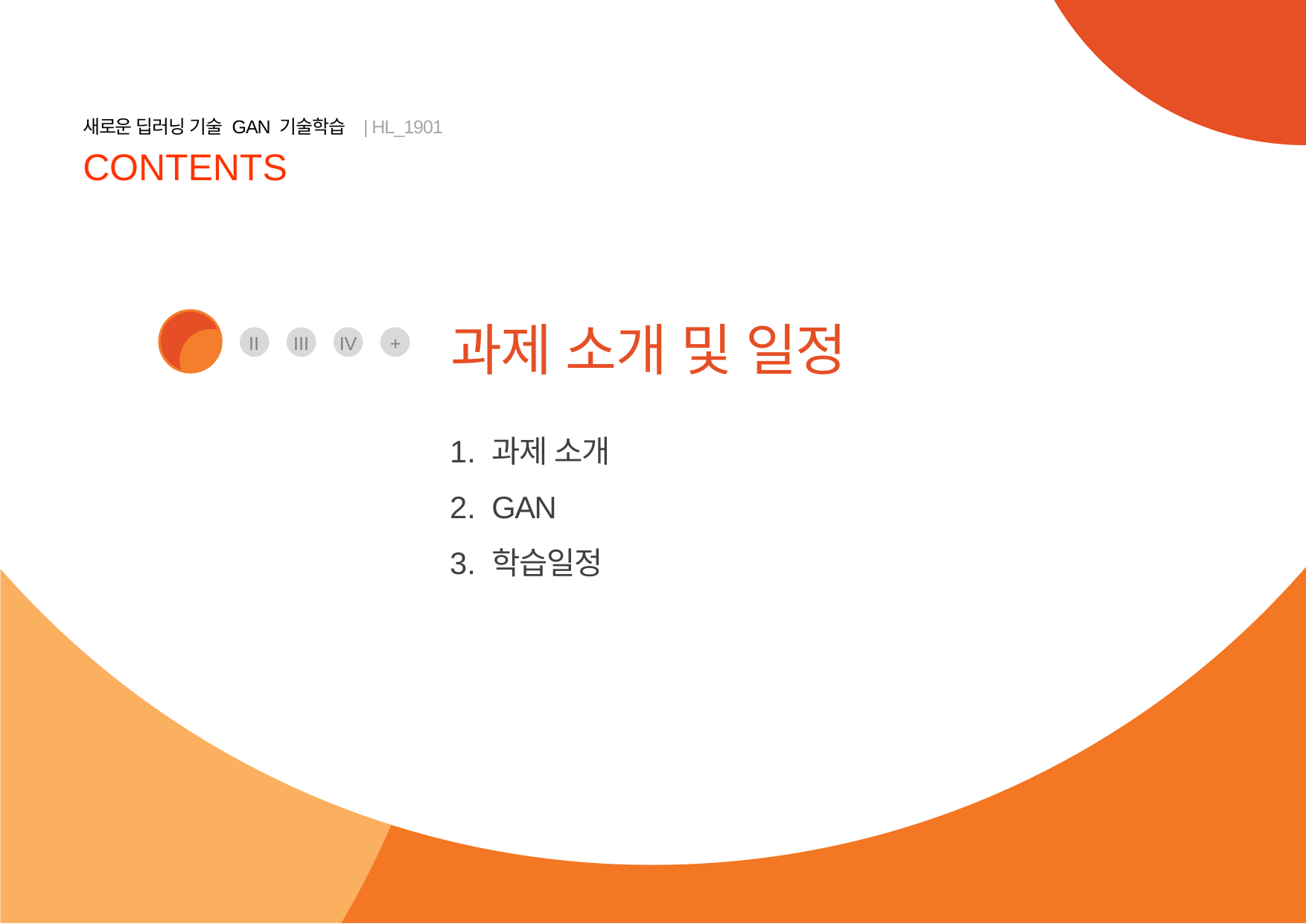

I

과제 소개 및 일정
II

III

IV

+

과제 소개
GAN
학습일정